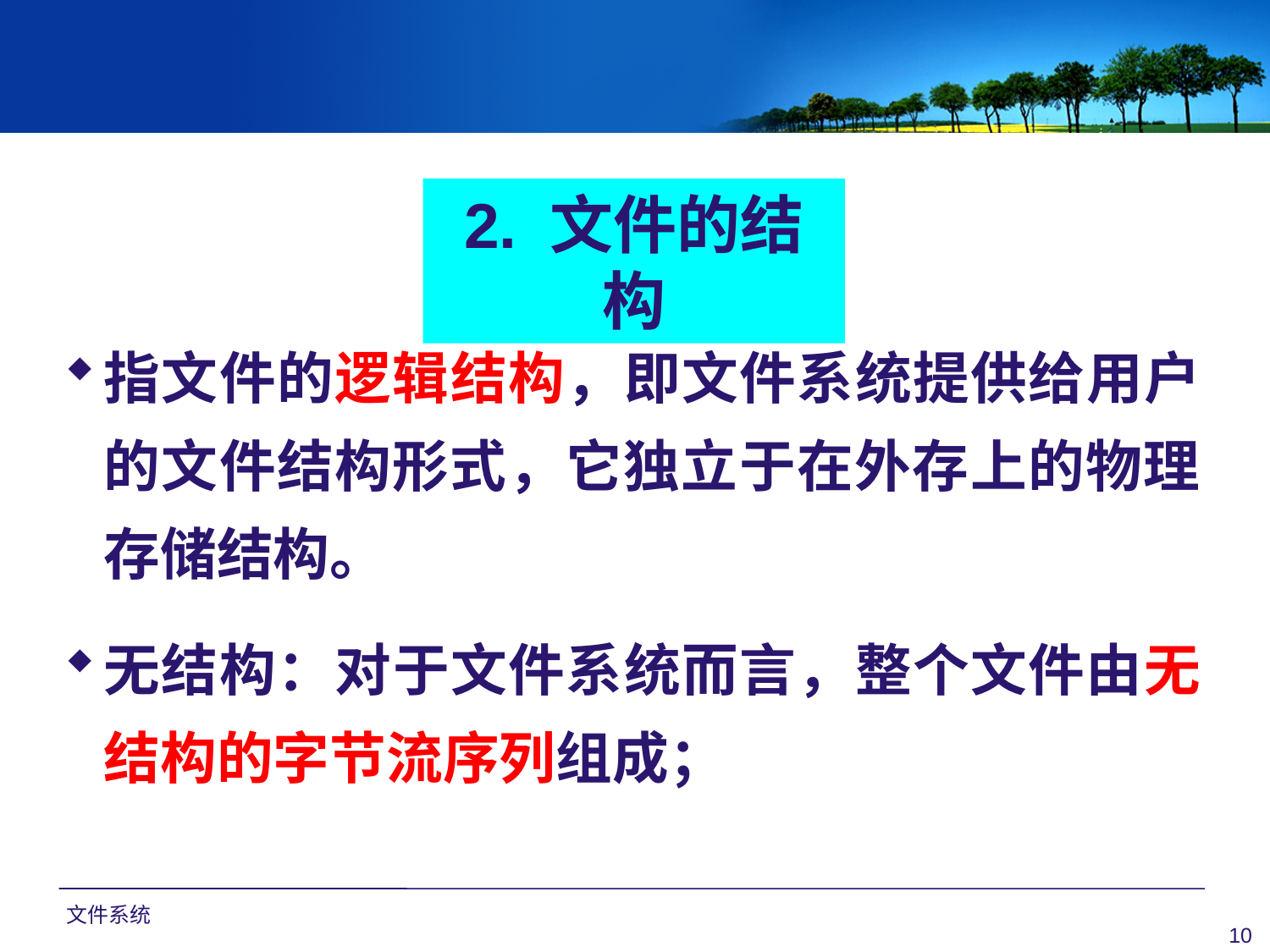

2. 文件的结构
指文件的逻辑结构，即文件系统提供给用户的文件结构形式，它独立于在外存上的物理存储结构。
无结构：对于文件系统而言，整个文件由无结构的字节流序列组成；
文件系统
10